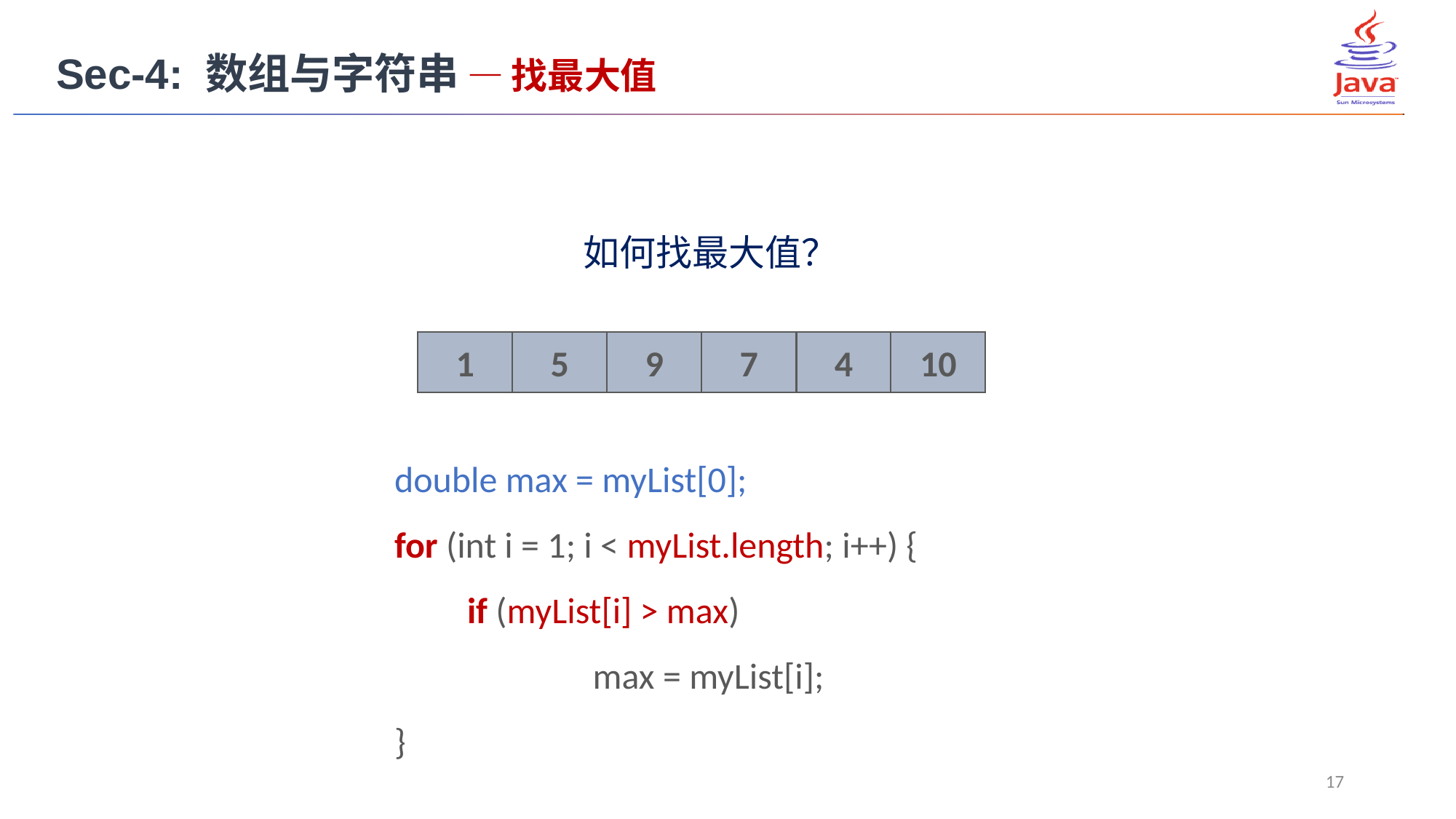

Sec-4: 数组与字符串 — 找最大值
如何找最大值？
1
5
9
7
4
10
double max = myList[0];
for (int i = 1; i < myList.length; i++) {
	if (myList[i] > max)
		  max = myList[i];
}
17